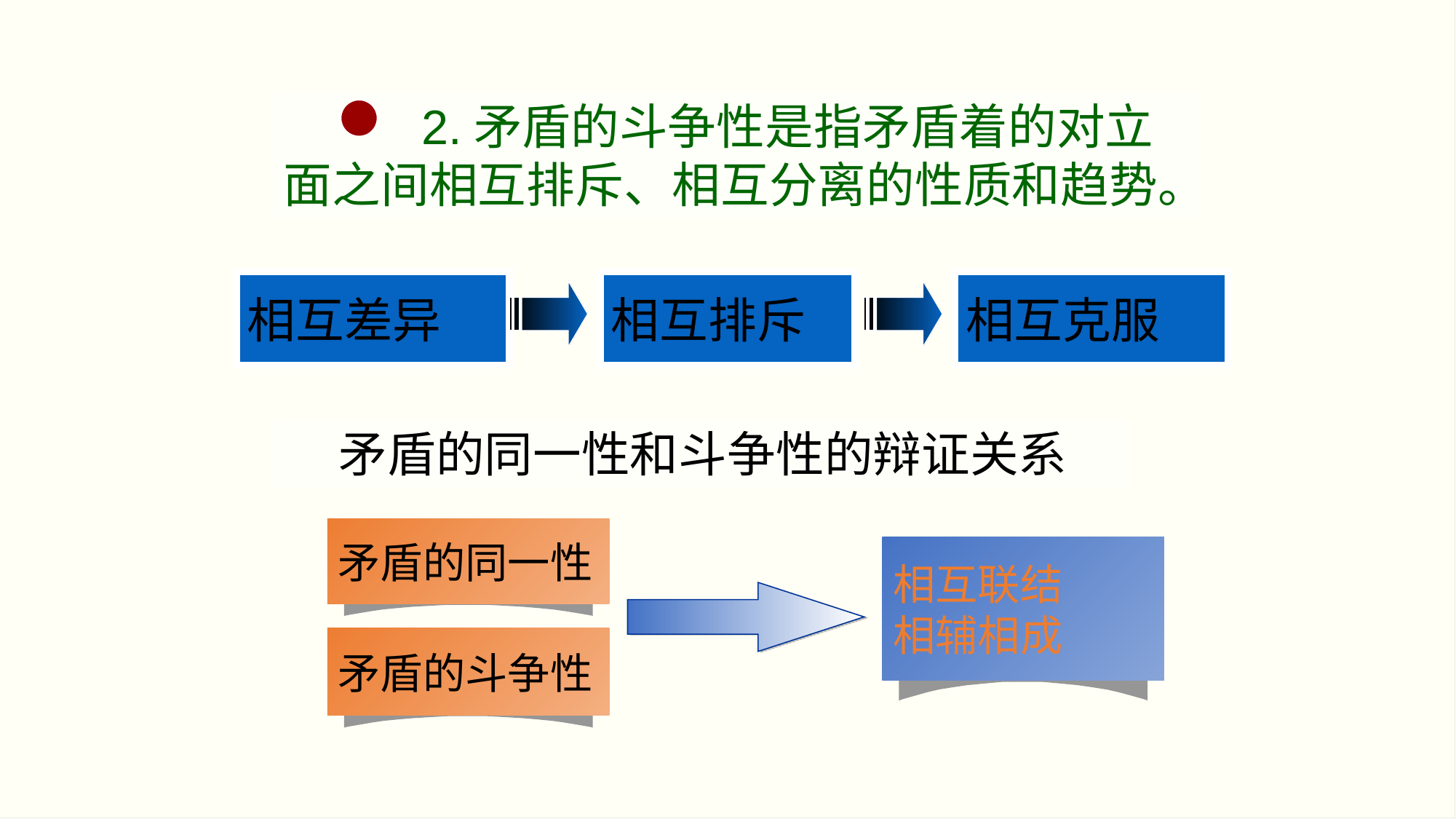

2.矛盾的斗争性是指矛盾着的对立面之间相互排斥、相互分离的性质和趋势。

相互差异
相互排斥
相互克服

    矛盾的同一性和斗争性的辩证关系
矛盾的同一性

相互联结
相辅相成

矛盾的斗争性